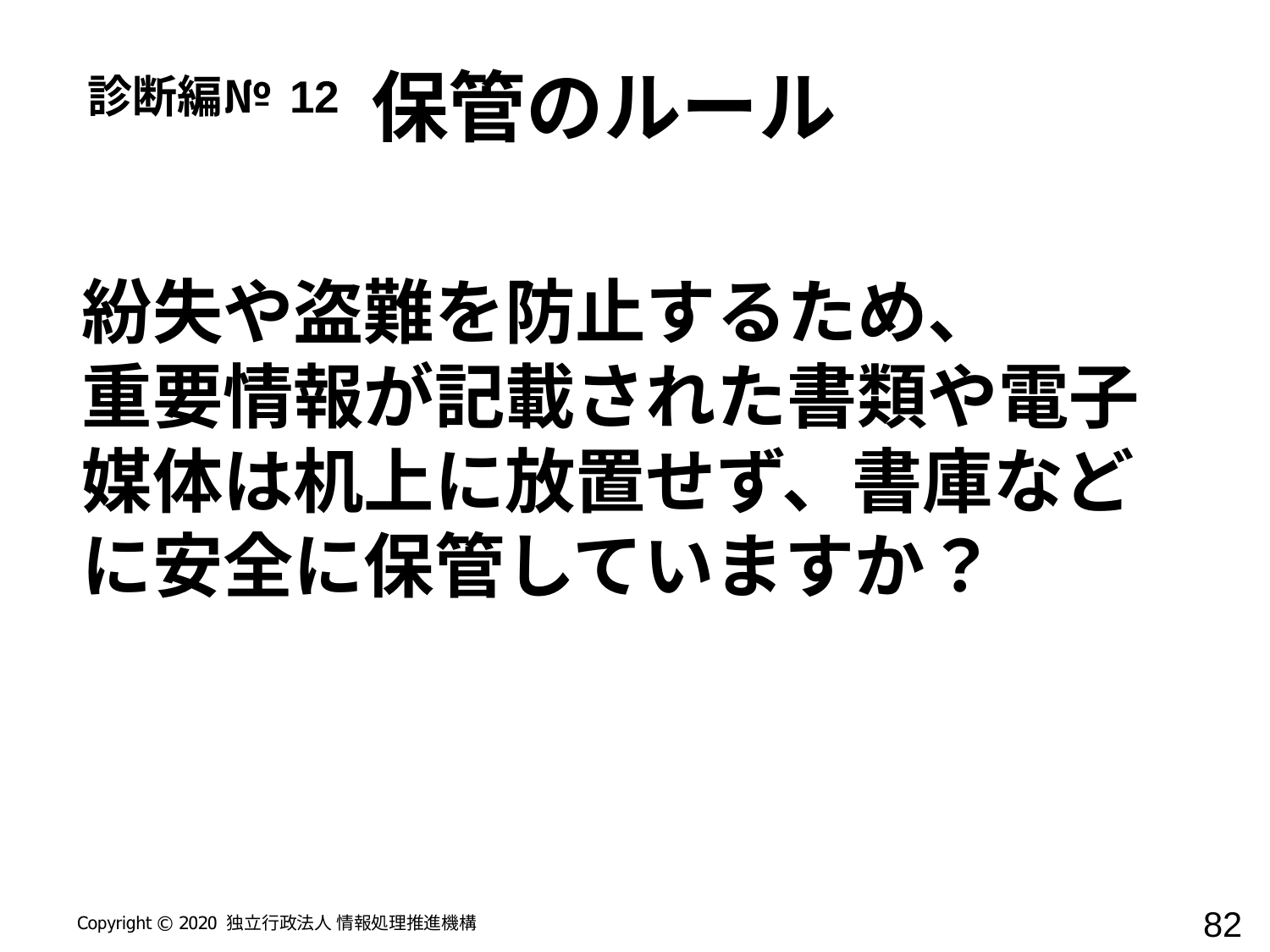

# 診断編№12 保管のルール

紛失や盗難を防止するため、
重要情報が記載された書類や電子媒体は机上に放置せず、書庫などに安全に保管していますか？